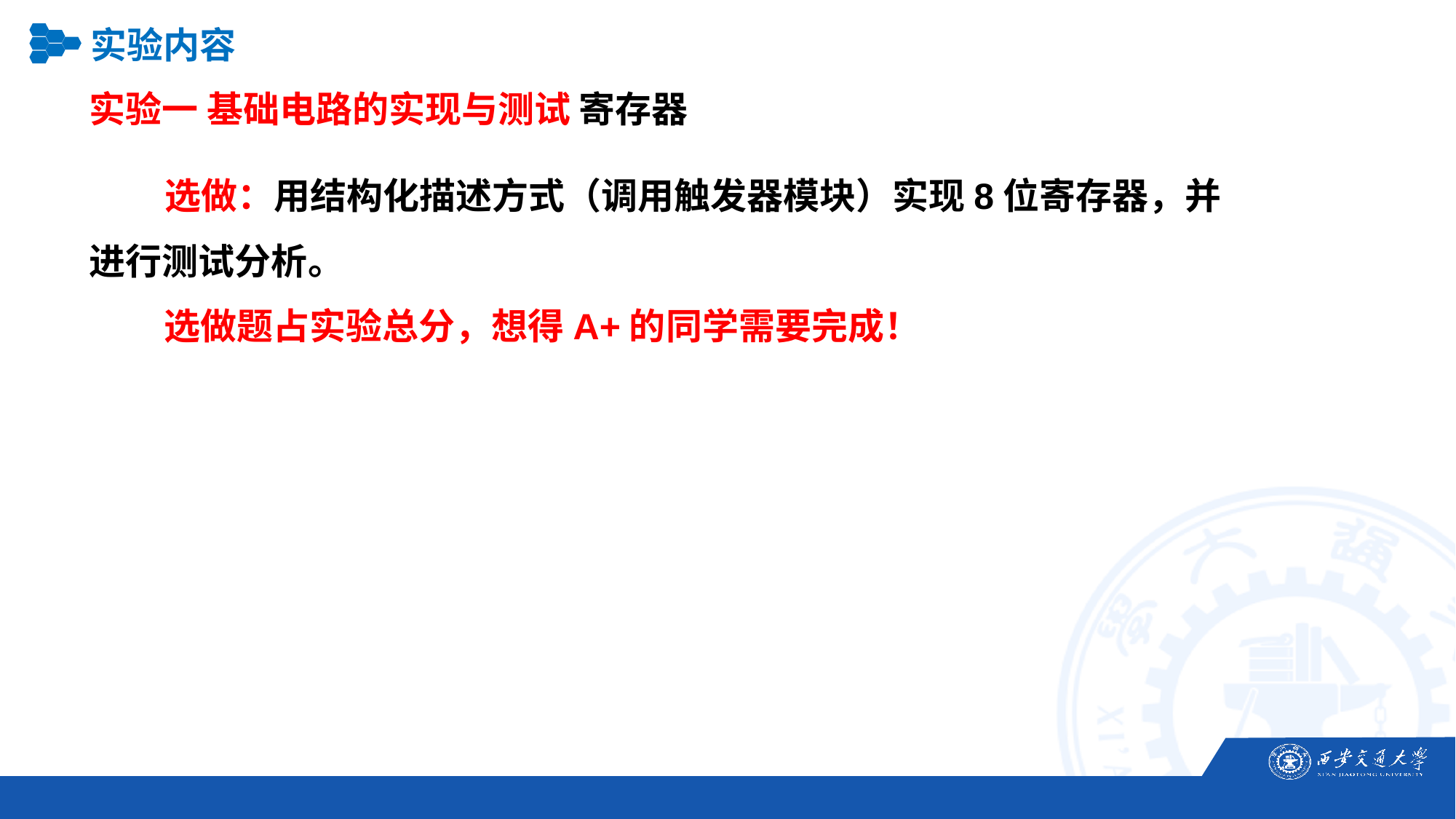

实验内容
实验一 基础电路的实现与测试 寄存器
选做：用结构化描述方式（调用触发器模块）实现8位寄存器，并进行测试分析。
选做题占实验总分，想得A+的同学需要完成！